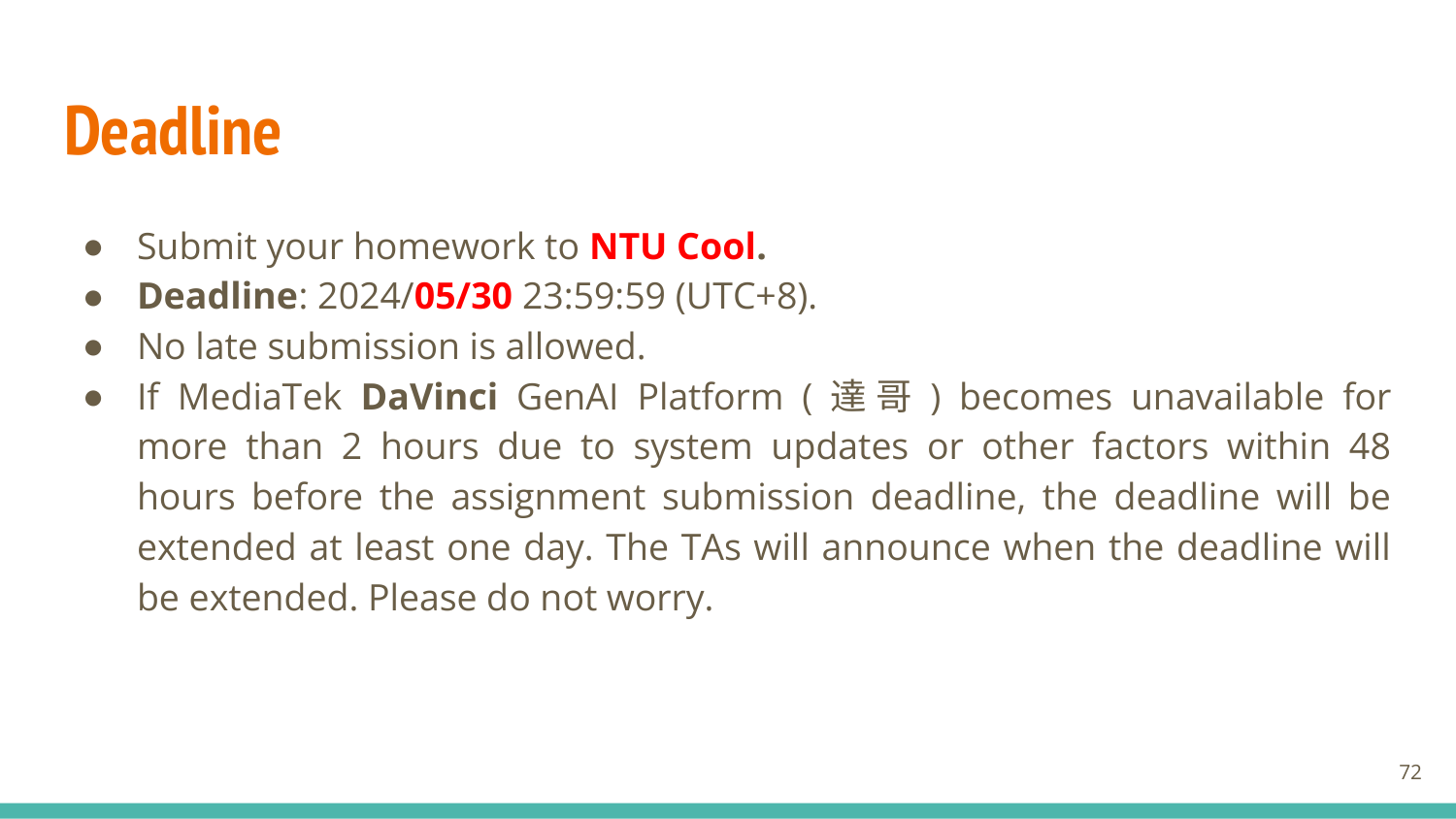

# Deadline
Submit your homework to NTU Cool.
Deadline: 2024/05/30 23:59:59 (UTC+8).
No late submission is allowed.
If MediaTek DaVinci GenAI Platform (達哥) becomes unavailable for more than 2 hours due to system updates or other factors within 48 hours before the assignment submission deadline, the deadline will be extended at least one day. The TAs will announce when the deadline will be extended. Please do not worry.
72